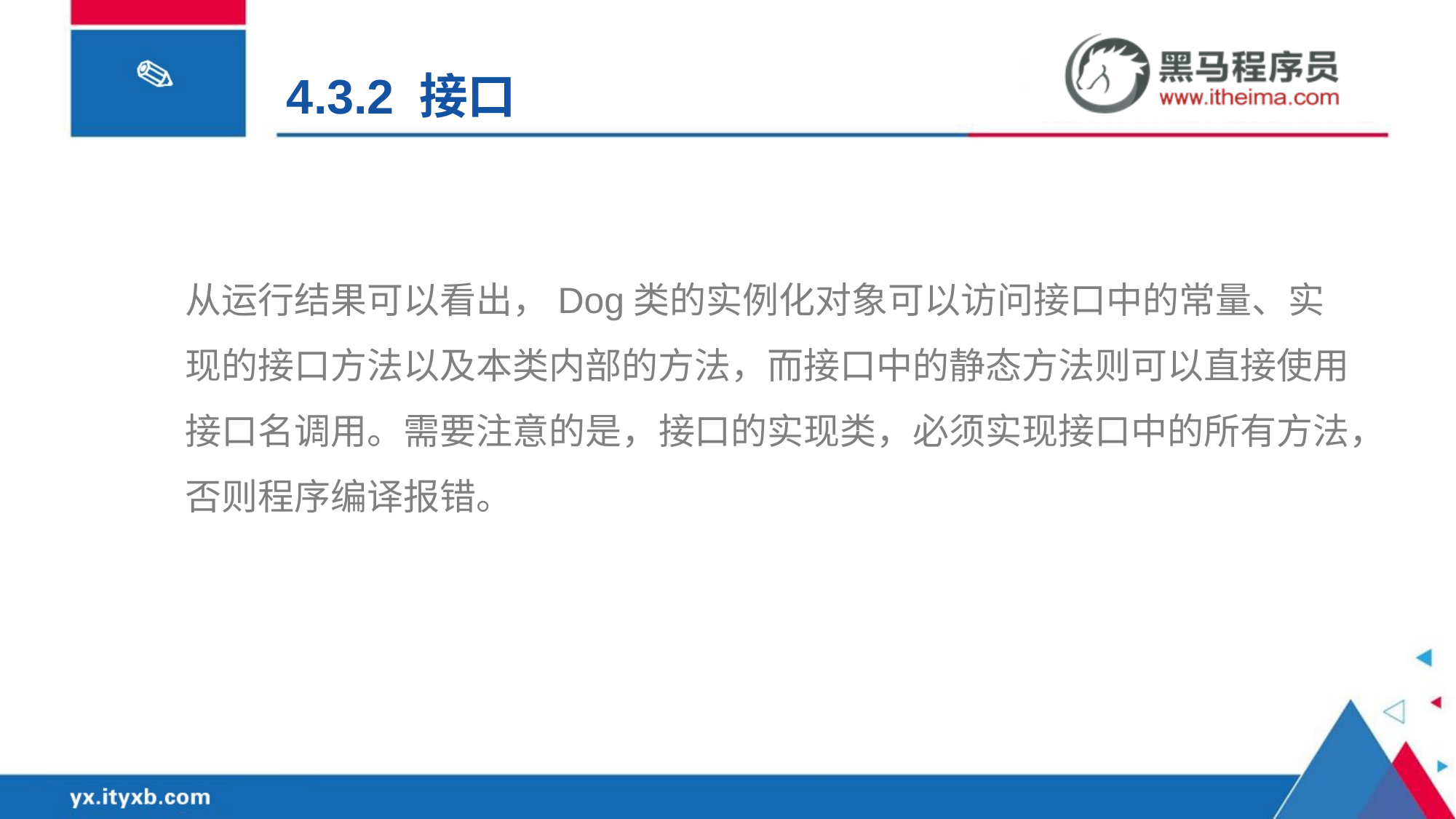

4.3.2 接口
从运行结果可以看出，Dog类的实例化对象可以访问接口中的常量、实现的接口方法以及本类内部的方法，而接口中的静态方法则可以直接使用接口名调用。需要注意的是，接口的实现类，必须实现接口中的所有方法，否则程序编译报错。